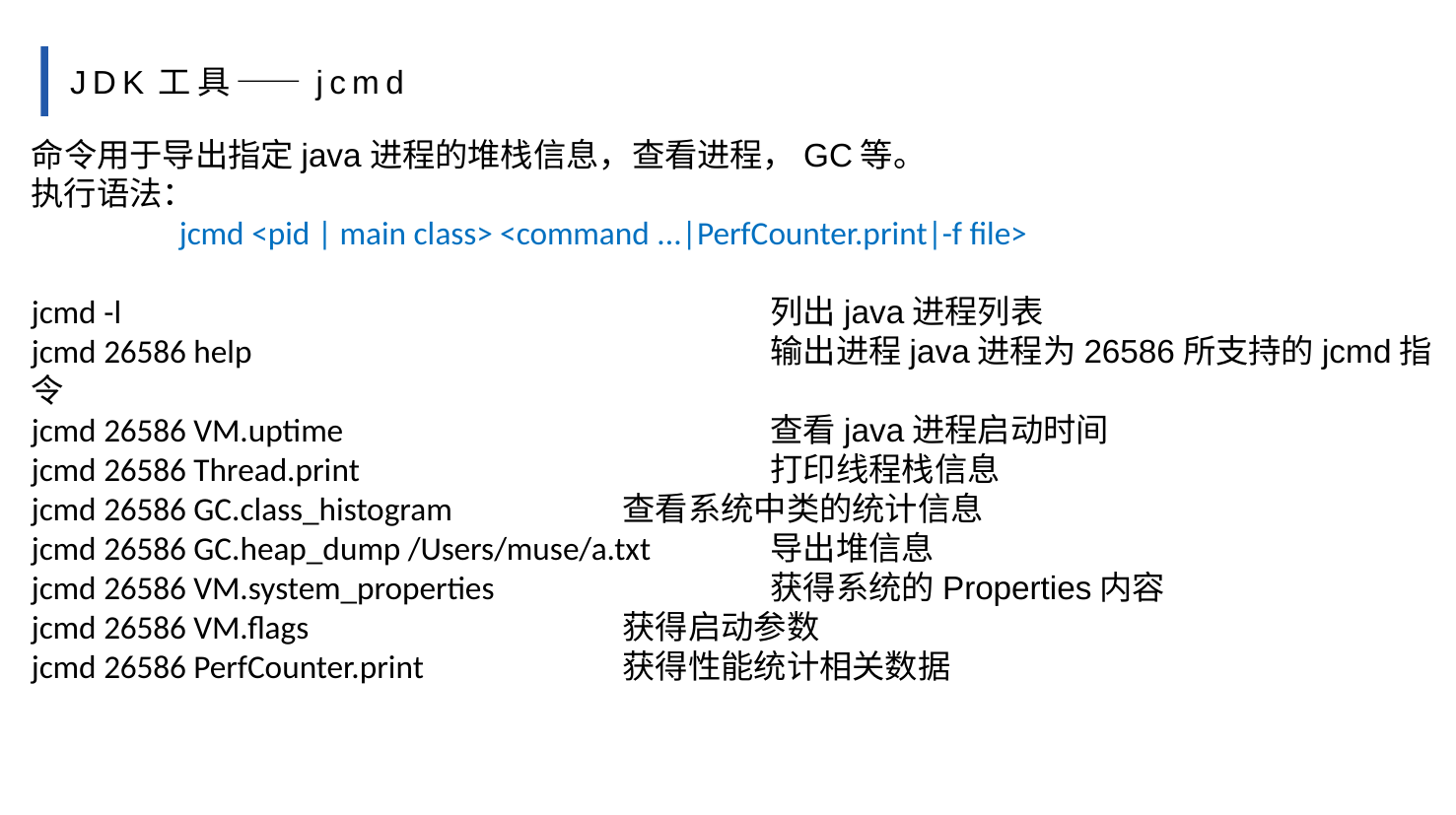

JDK工具——jcmd
命令用于导出指定java进程的堆栈信息，查看进程，GC等。
执行语法：
	jcmd <pid | main class> <command ...|PerfCounter.print|-f file>

jcmd -l    					列出java进程列表
jcmd 26586 help 				输出进程java进程为26586所支持的jcmd指令
jcmd 26586 VM.uptime			查看java进程启动时间
jcmd 26586 Thread.print			打印线程栈信息
jcmd 26586 GC.class_histogram		查看系统中类的统计信息
jcmd 26586 GC.heap_dump /Users/muse/a.txt	导出堆信息
jcmd 26586 VM.system_properties		获得系统的Properties内容
jcmd 26586 VM.flags			获得启动参数
jcmd 26586 PerfCounter.print		获得性能统计相关数据